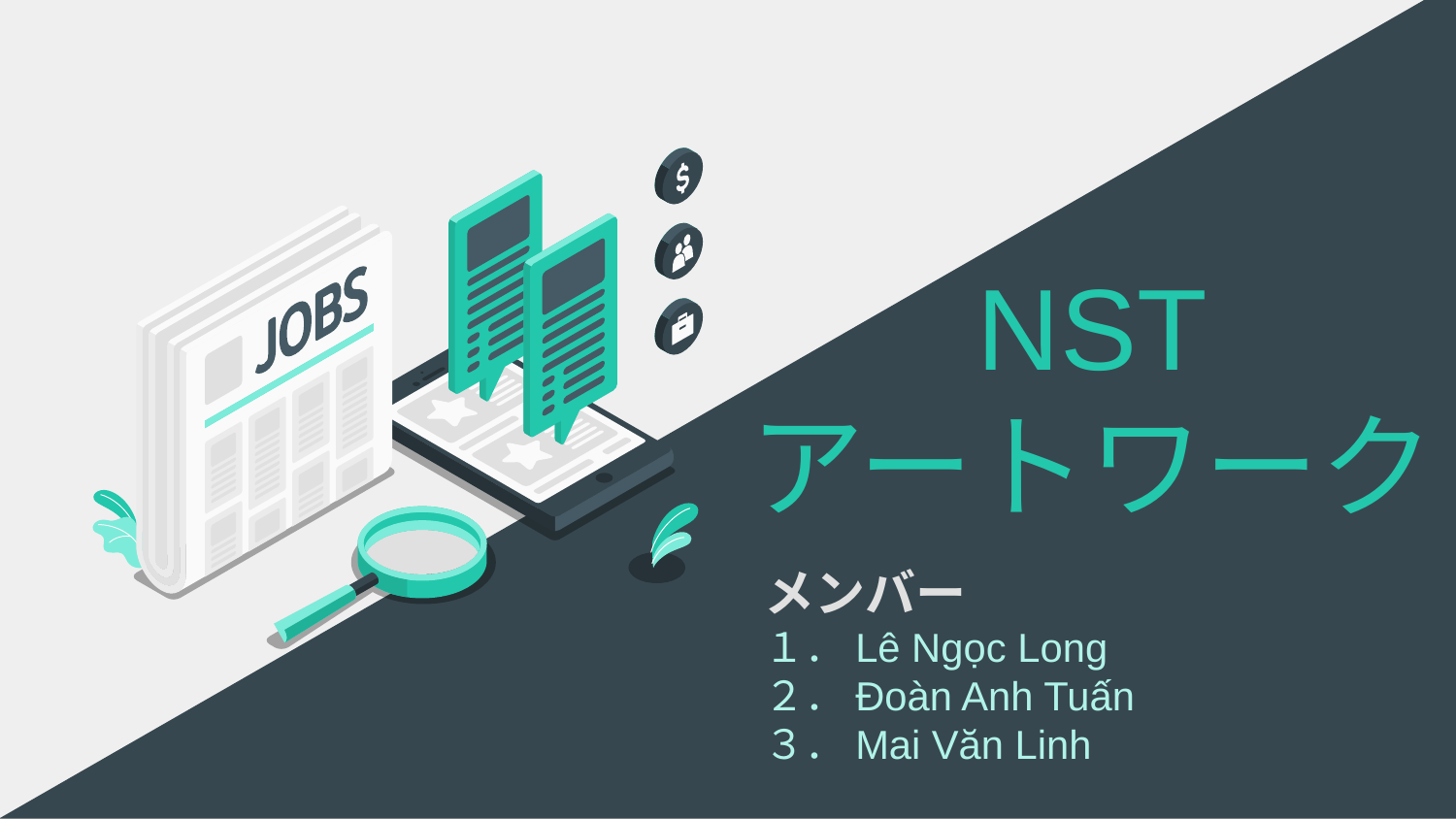

# NST アートワーク
メンバー
１．Lê Ngọc Long
２．Đoàn Anh Tuấn
３．Mai Văn Linh